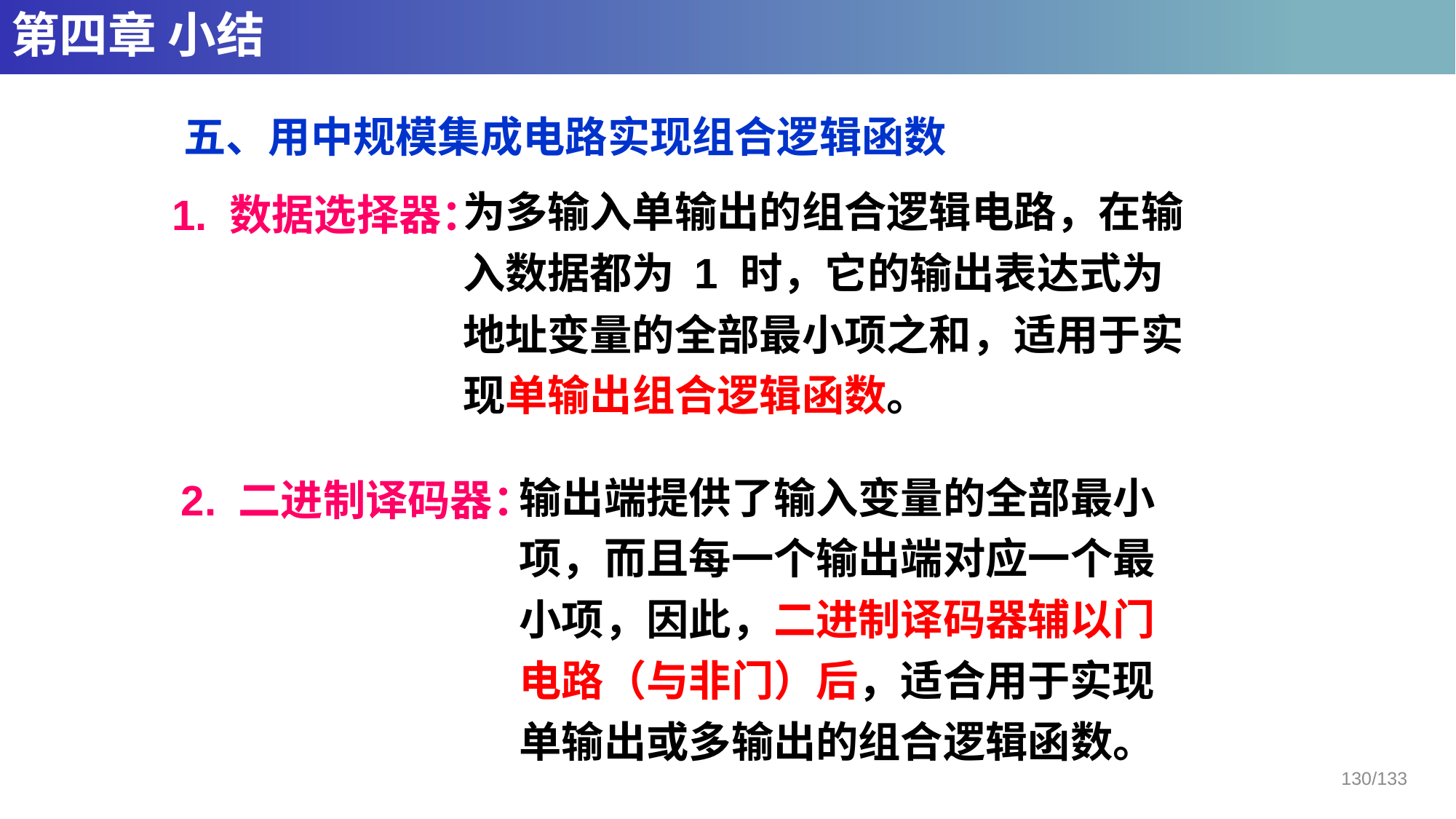

# 第四章 小结
五、用中规模集成电路实现组合逻辑函数
为多输入单输出的组合逻辑电路，在输入数据都为 1 时，它的输出表达式为地址变量的全部最小项之和，适用于实现单输出组合逻辑函数。
1. 数据选择器：
输出端提供了输入变量的全部最小项，而且每一个输出端对应一个最小项，因此，二进制译码器辅以门电路（与非门）后，适合用于实现单输出或多输出的组合逻辑函数。
2. 二进制译码器：
130/133